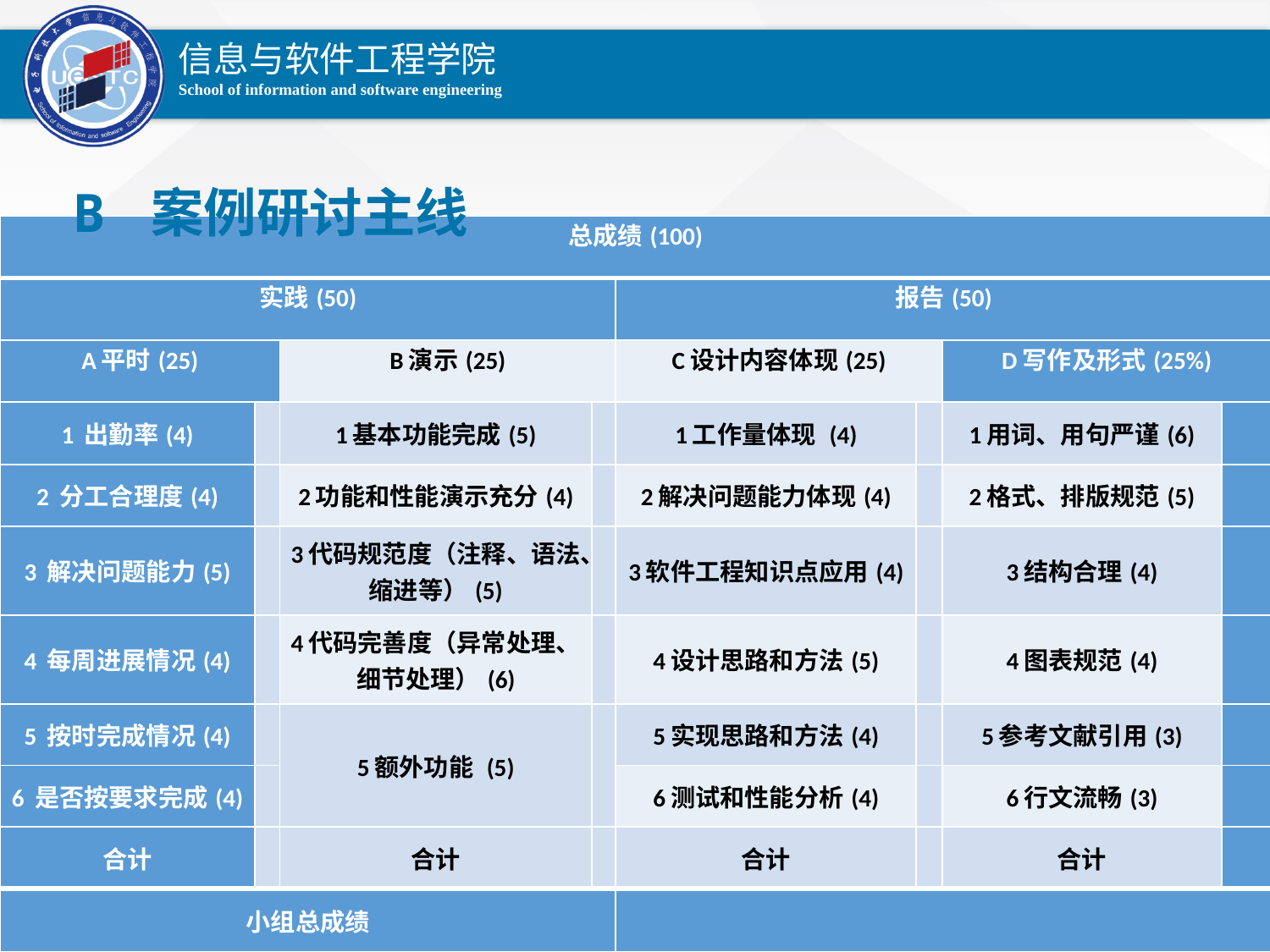

B 案例研讨主线
| 总成绩(100) |  |  |  |  |  |  |  |
| --- | --- | --- | --- | --- | --- | --- | --- |
| 实践(50) |  |  |  | 报告(50) |  |  |  |
| A平时(25) |  | B演示(25) |  | C设计内容体现(25) |  | D写作及形式(25%) |  |
| 1 出勤率(4) |  | 1基本功能完成(5) |  | 1工作量体现 (4) |  | 1用词、用句严谨(6) |  |
| 2 分工合理度(4) |  | 2功能和性能演示充分(4) |  | 2解决问题能力体现(4) |  | 2格式、排版规范(5) |  |
| 3 解决问题能力(5) |  | 3代码规范度（注释、语法、缩进等）(5) |  | 3软件工程知识点应用(4) |  | 3结构合理(4) |  |
| 4 每周进展情况(4) |  | 4代码完善度（异常处理、细节处理）(6) |  | 4设计思路和方法(5) |  | 4图表规范(4) |  |
| 5 按时完成情况(4) |  | 5额外功能 (5) |  | 5实现思路和方法(4) |  | 5参考文献引用(3) |  |
| 6 是否按要求完成(4) |  |  |  | 6测试和性能分析(4) |  | 6行文流畅(3) |  |
| 合计 |  | 合计 |  | 合计 |  | 合计 |  |
| 小组总成绩 |  |  |  |  |  |  |  |